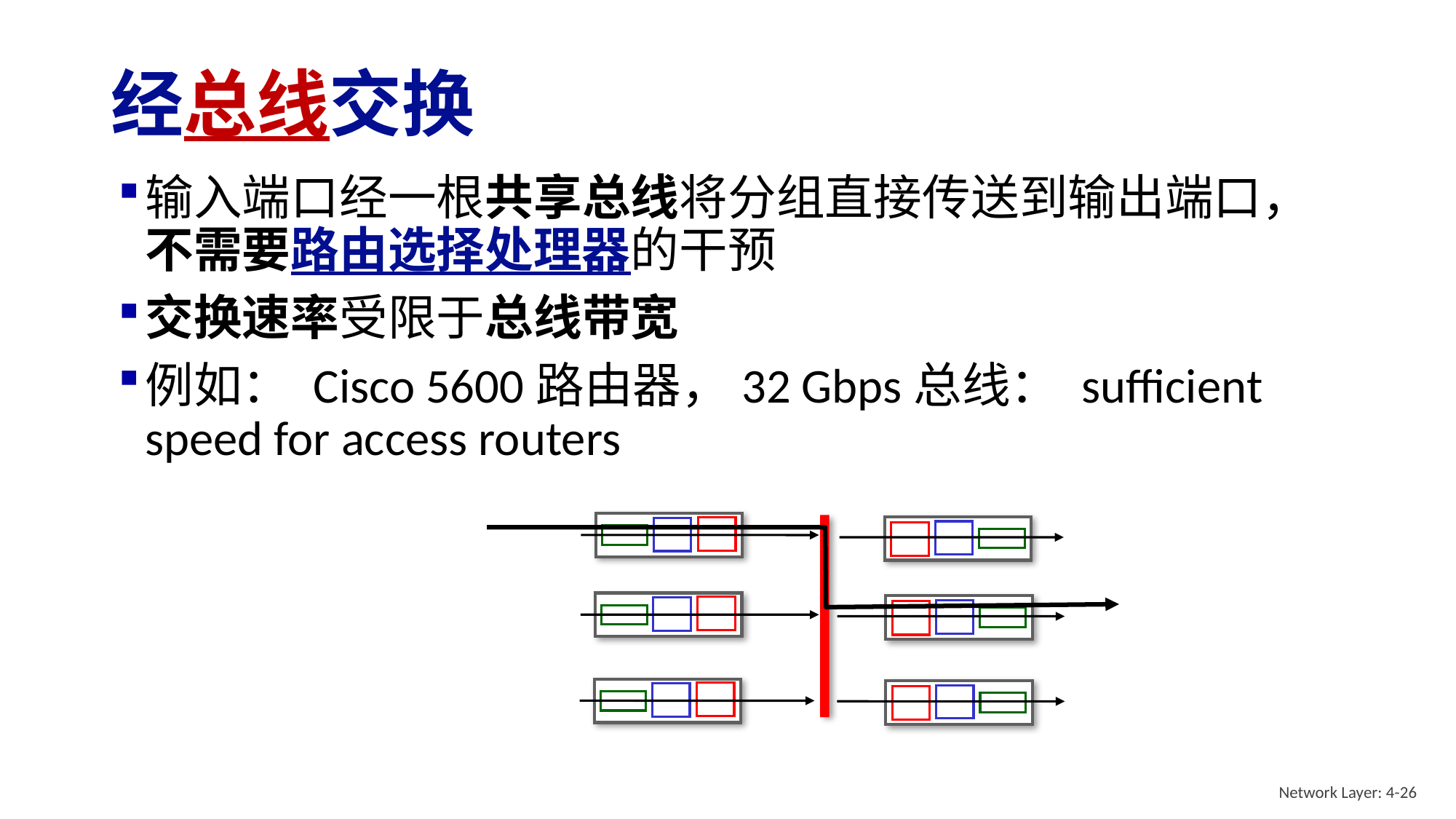

# 经总线交换
输入端口经一根共享总线将分组直接传送到输出端口，不需要路由选择处理器的干预
交换速率受限于总线带宽
例如： Cisco 5600路由器，32 Gbps总线： sufficient speed for access routers

Network Layer: 4-26